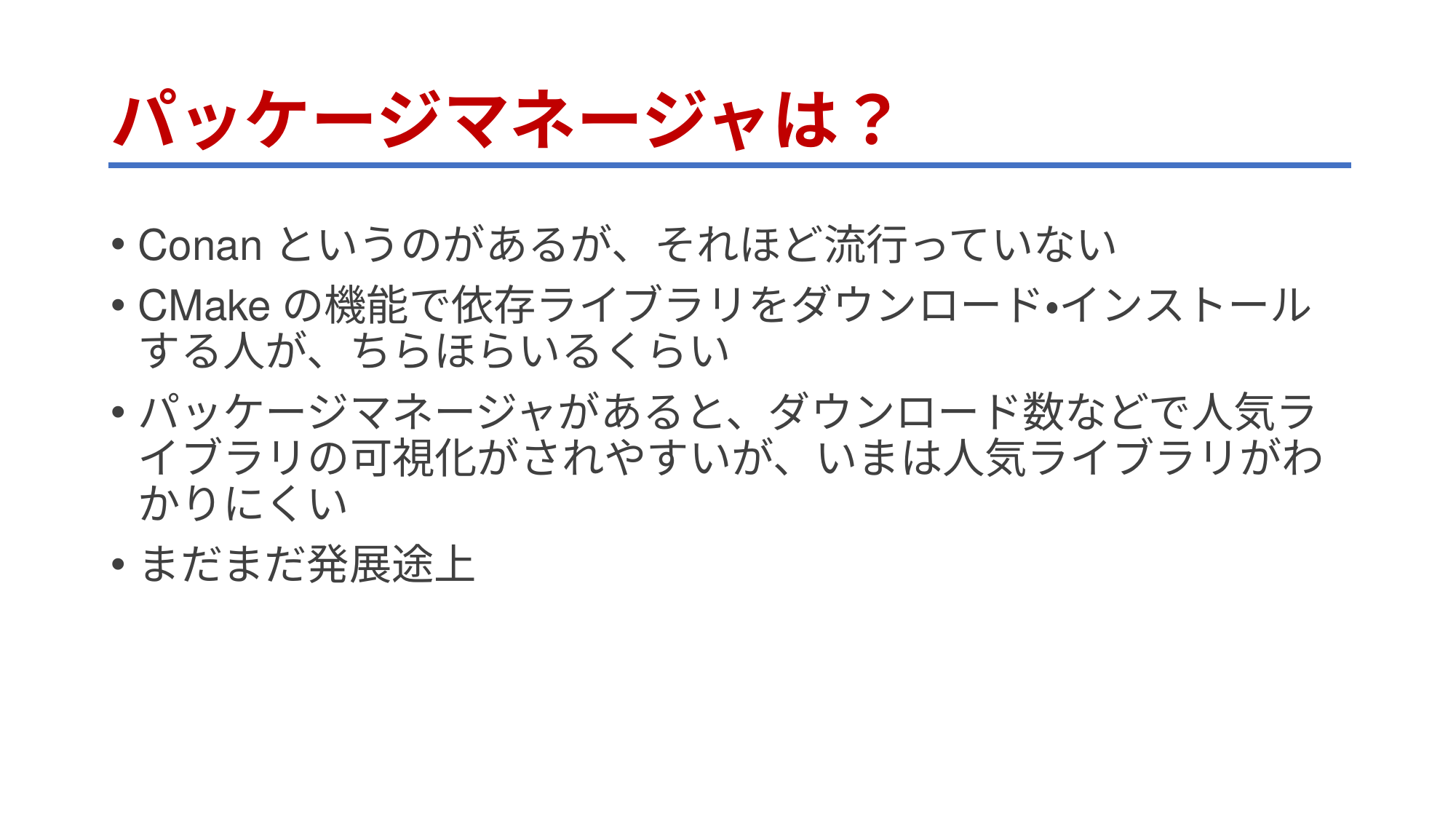

# パッケージマネージャは？
Conanというのがあるが、それほど流行っていない
CMakeの機能で依存ライブラリをダウンロード・インストールする人が、ちらほらいるくらい
パッケージマネージャがあると、ダウンロード数などで人気ライブラリの可視化がされやすいが、いまは人気ライブラリがわかりにくい
まだまだ発展途上